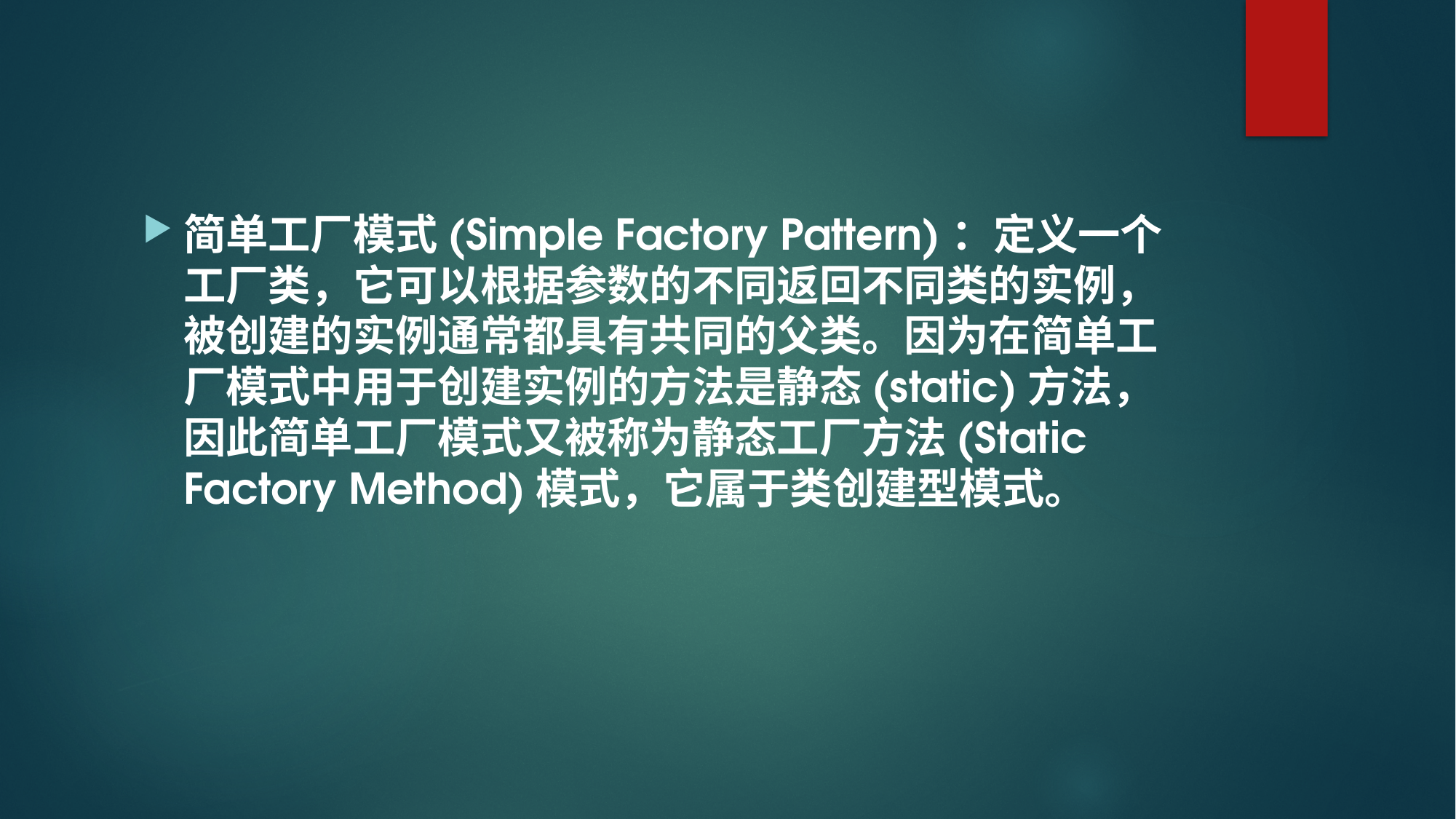

#
简单工厂模式(Simple Factory Pattern)：定义一个工厂类，它可以根据参数的不同返回不同类的实例，被创建的实例通常都具有共同的父类。因为在简单工厂模式中用于创建实例的方法是静态(static)方法，因此简单工厂模式又被称为静态工厂方法(Static Factory Method)模式，它属于类创建型模式。